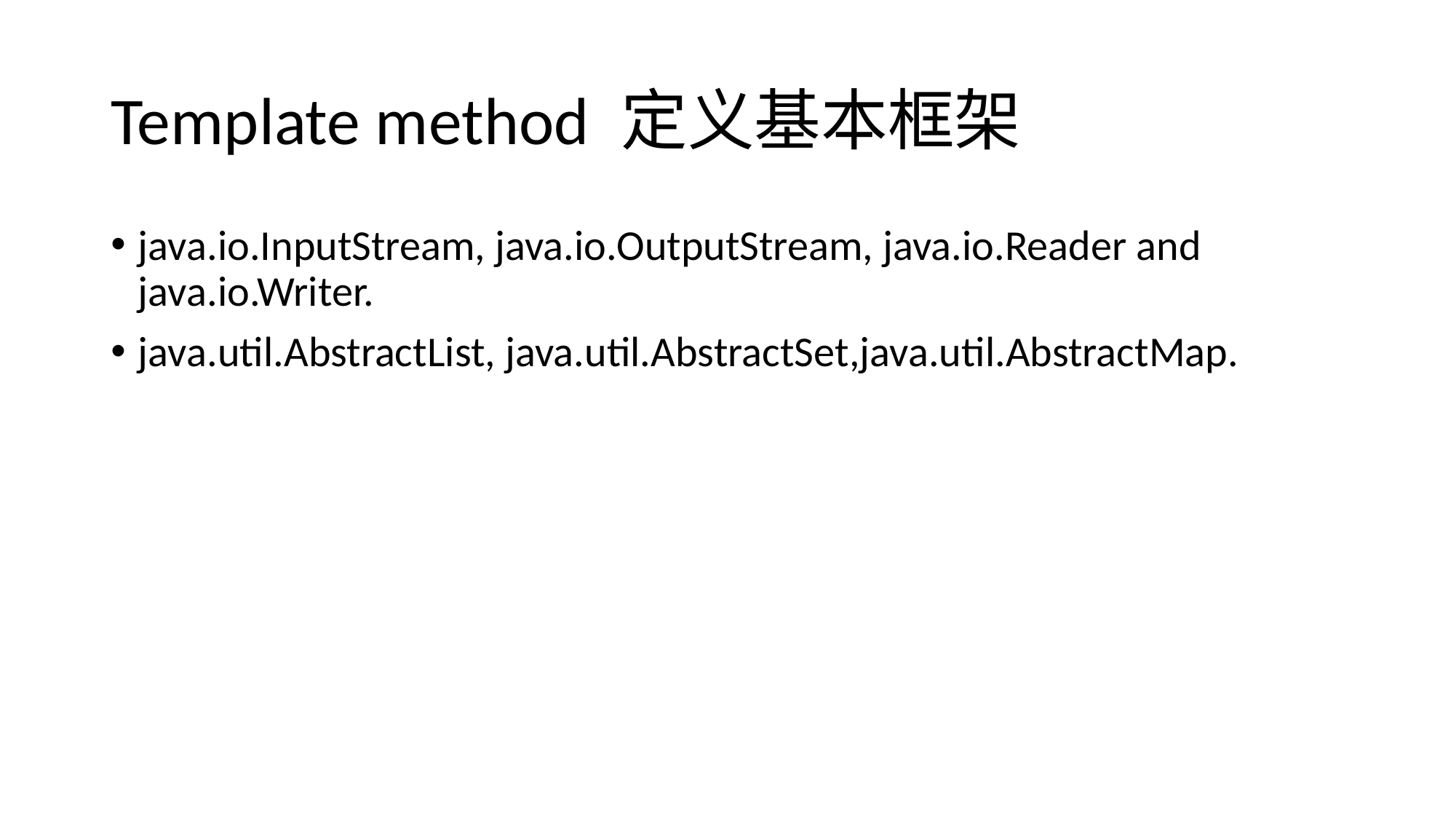

# Template method 定义基本框架
java.io.InputStream, java.io.OutputStream, java.io.Reader and java.io.Writer.
java.util.AbstractList, java.util.AbstractSet,java.util.AbstractMap.